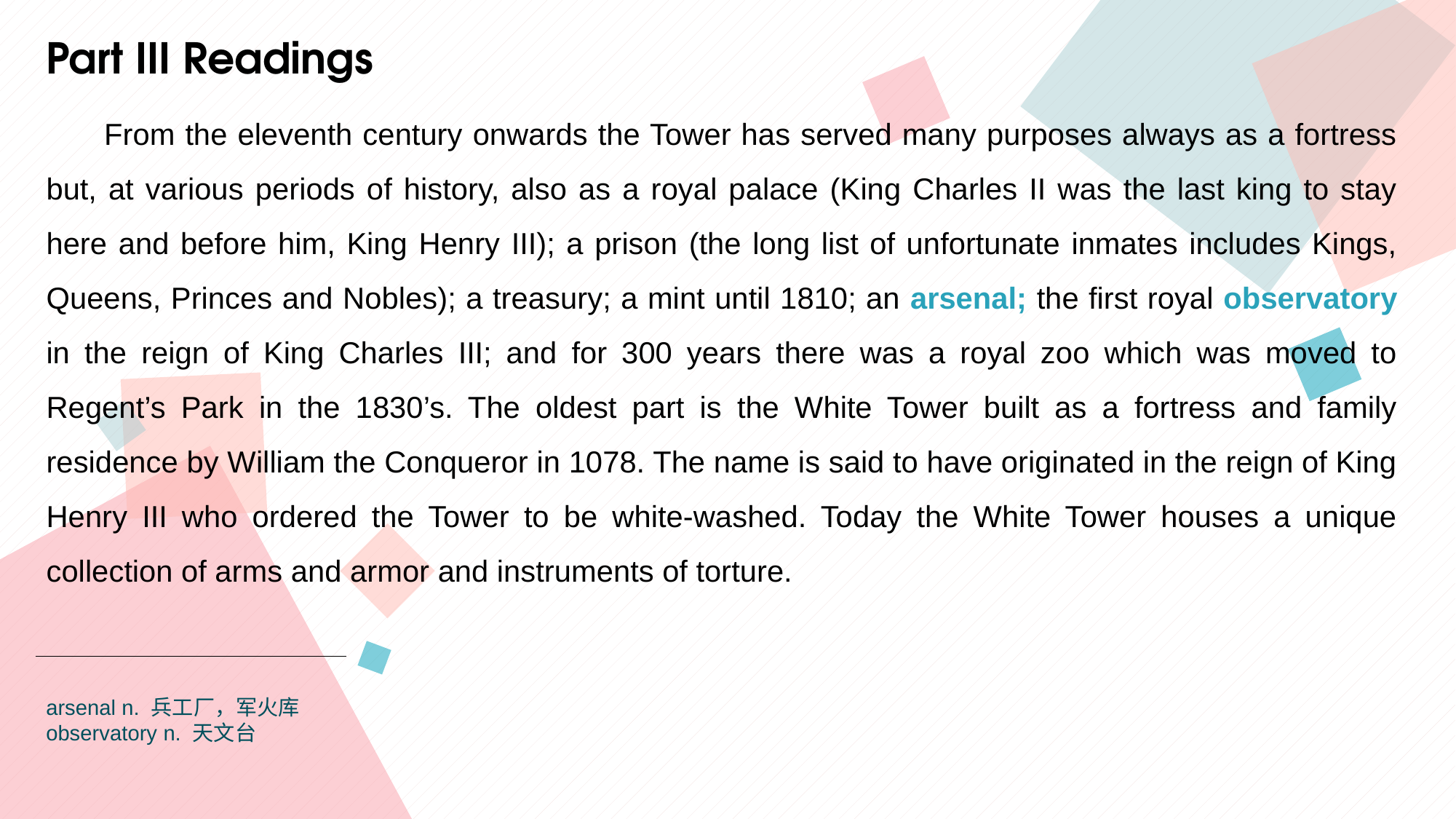

Part III Readings
      From the eleventh century onwards the Tower has served many purposes always as a fortress but, at various periods of history, also as a royal palace (King Charles II was the last king to stay here and before him, King Henry III); a prison (the long list of unfortunate inmates includes Kings, Queens, Princes and Nobles); a treasury; a mint until 1810; an arsenal; the first royal observatory in the reign of King Charles III; and for 300 years there was a royal zoo which was moved to Regent’s Park in the 1830’s. The oldest part is the White Tower built as a fortress and family residence by William the Conqueror in 1078. The name is said to have originated in the reign of King Henry III who ordered the Tower to be white-washed. Today the White Tower houses a unique collection of arms and armor and instruments of torture.
arsenal n. 兵工厂，军火库
observatory n. 天文台